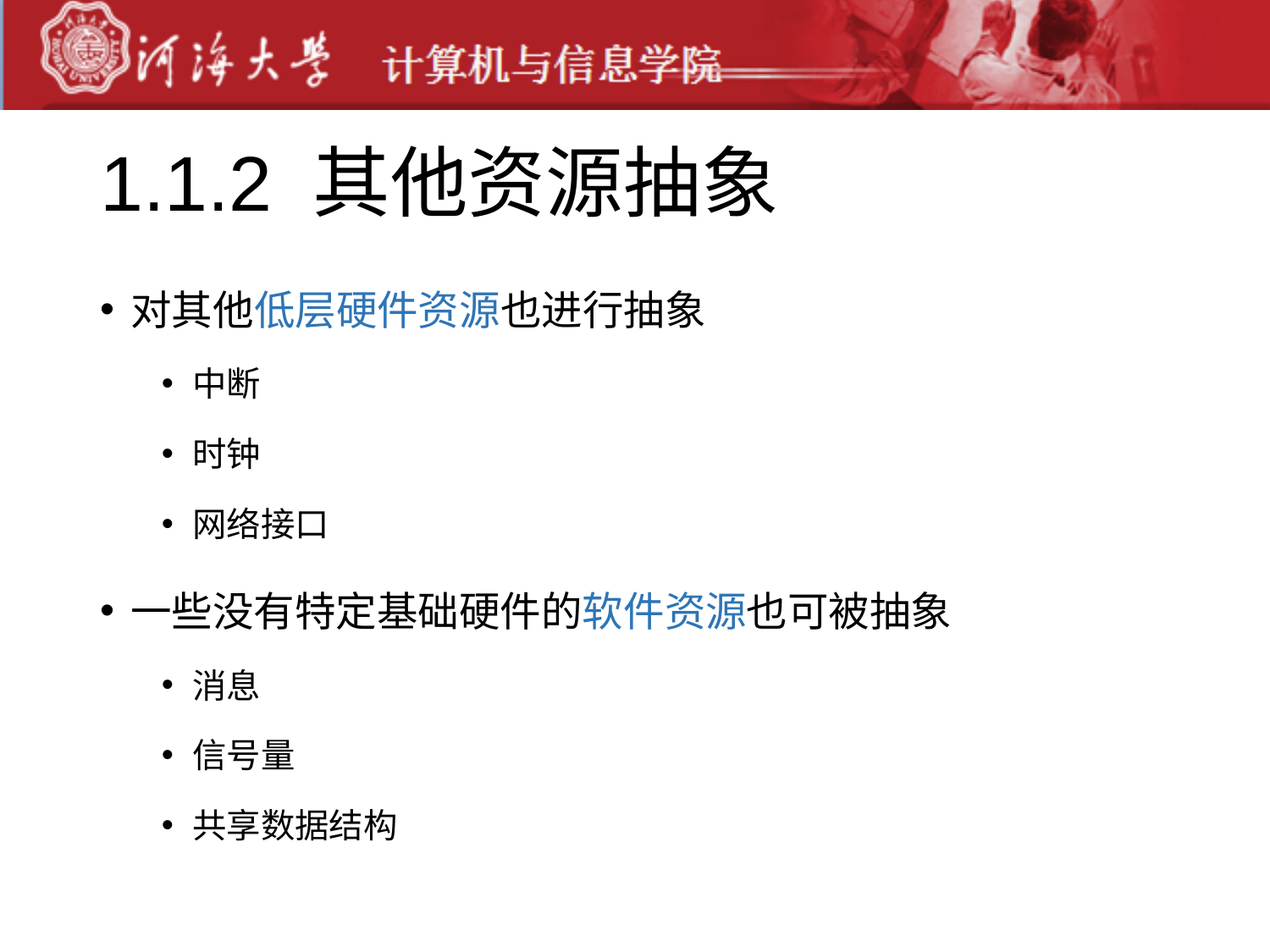

# 1.1.2 其他资源抽象
对其他低层硬件资源也进行抽象
中断
时钟
网络接口
一些没有特定基础硬件的软件资源也可被抽象
消息
信号量
共享数据结构